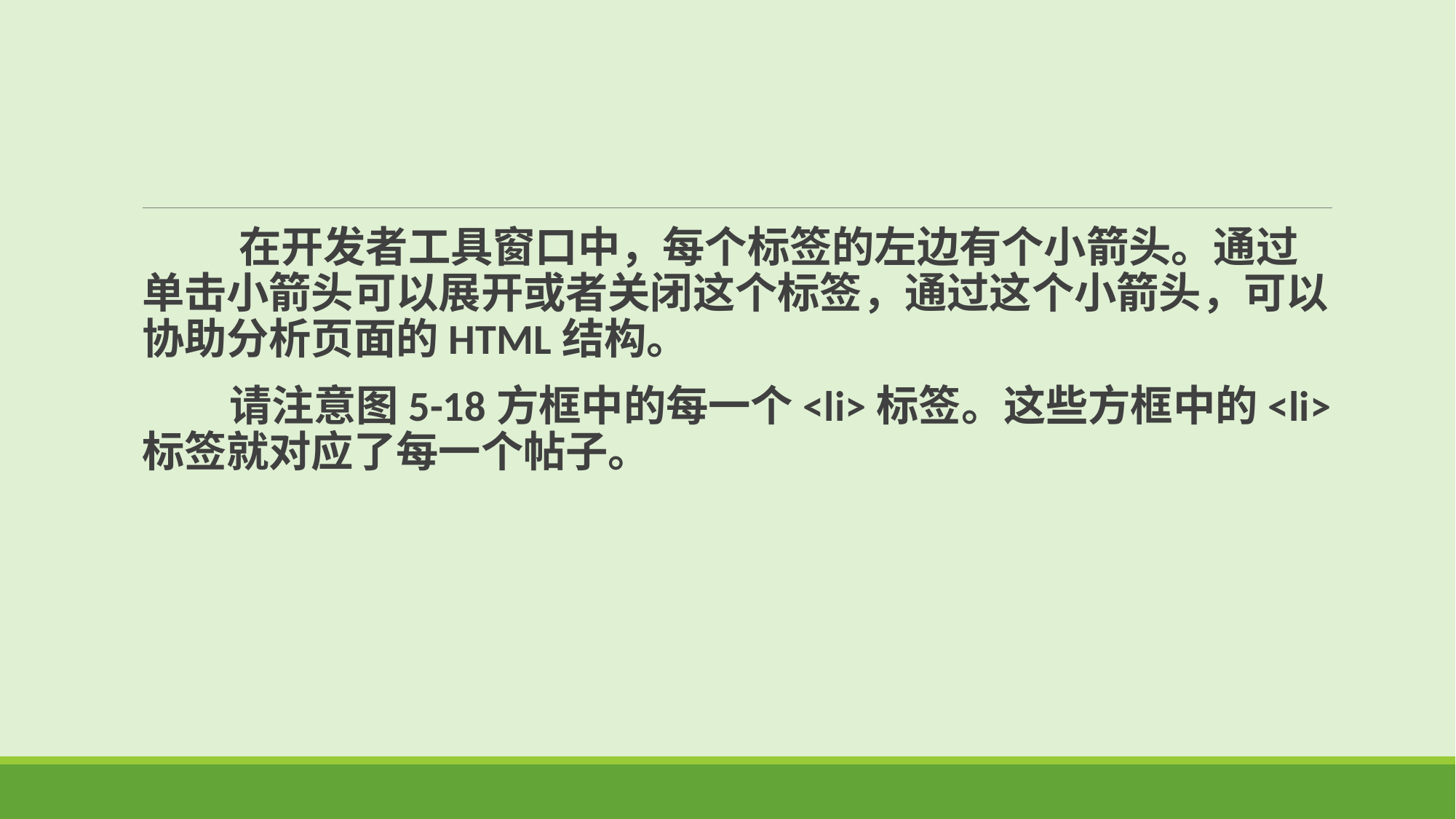

在开发者工具窗口中，每个标签的左边有个小箭头。通过单击小箭头可以展开或者关闭这个标签，通过这个小箭头，可以协助分析页面的HTML结构。
        请注意图5-18方框中的每一个<li>标签。这些方框中的<li>标签就对应了每一个帖子。